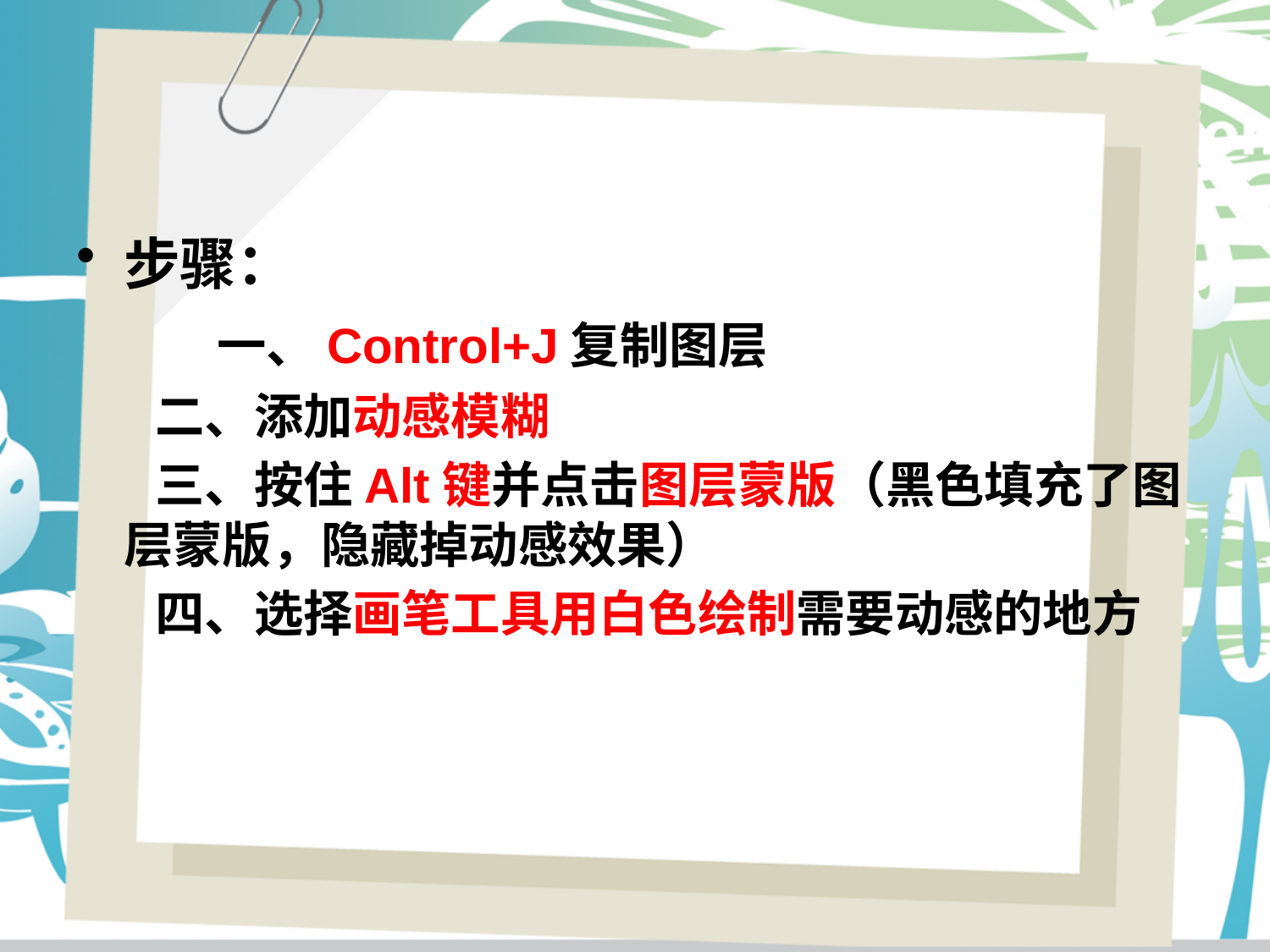

#
步骤：
          一、Control+J复制图层
      二、添加动感模糊
      三、按住Alt键并点击图层蒙版（黑色填充了图层蒙版，隐藏掉动感效果）
      四、选择画笔工具用白色绘制需要动感的地方